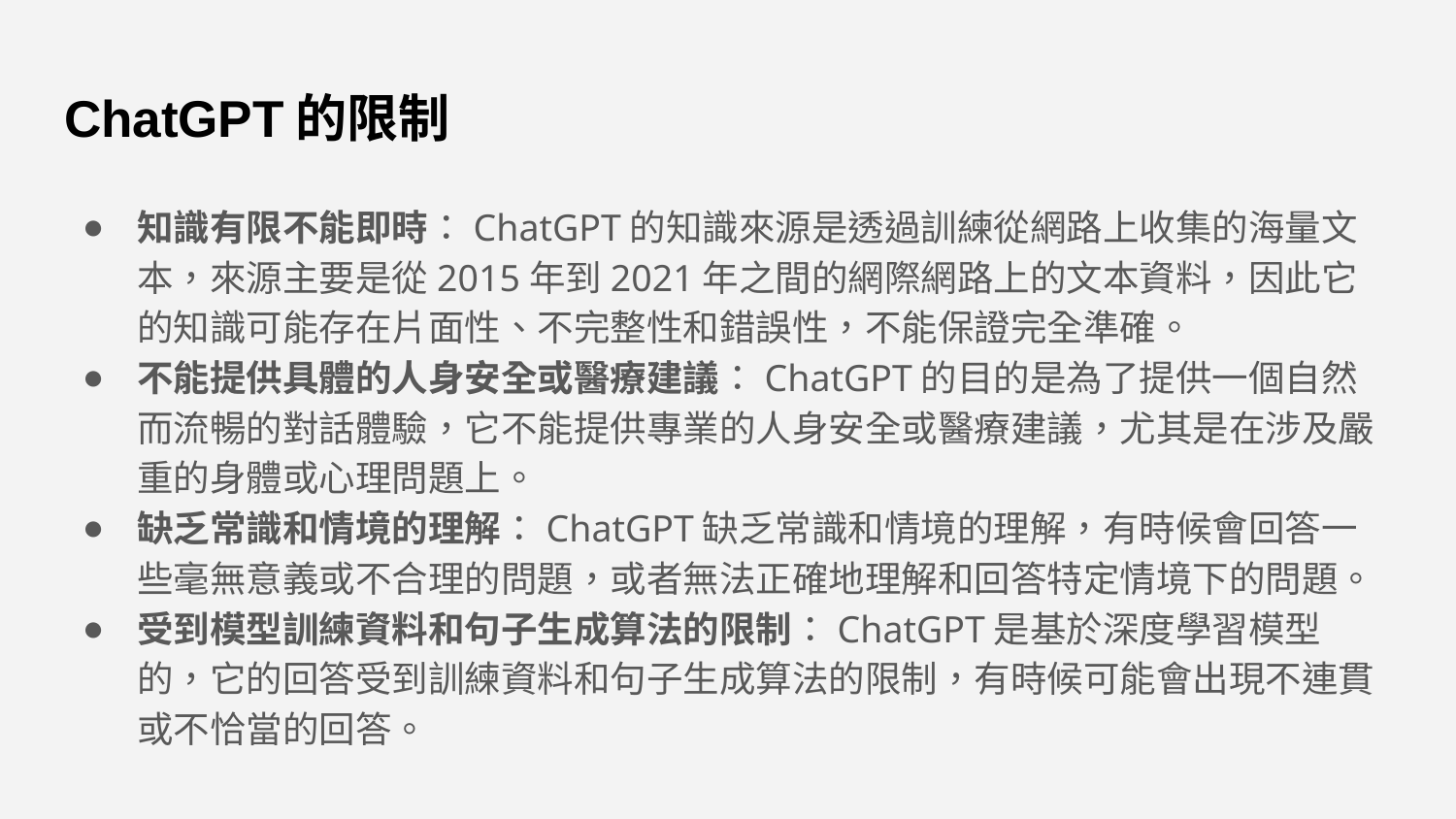

# ChatGPT的限制
知識有限不能即時：ChatGPT的知識來源是透過訓練從網路上收集的海量文本，來源主要是從2015年到2021年之間的網際網路上的文本資料，因此它的知識可能存在片面性、不完整性和錯誤性，不能保證完全準確。
不能提供具體的人身安全或醫療建議：ChatGPT的目的是為了提供一個自然而流暢的對話體驗，它不能提供專業的人身安全或醫療建議，尤其是在涉及嚴重的身體或心理問題上。
缺乏常識和情境的理解：ChatGPT缺乏常識和情境的理解，有時候會回答一些毫無意義或不合理的問題，或者無法正確地理解和回答特定情境下的問題。
受到模型訓練資料和句子生成算法的限制：ChatGPT是基於深度學習模型的，它的回答受到訓練資料和句子生成算法的限制，有時候可能會出現不連貫或不恰當的回答。